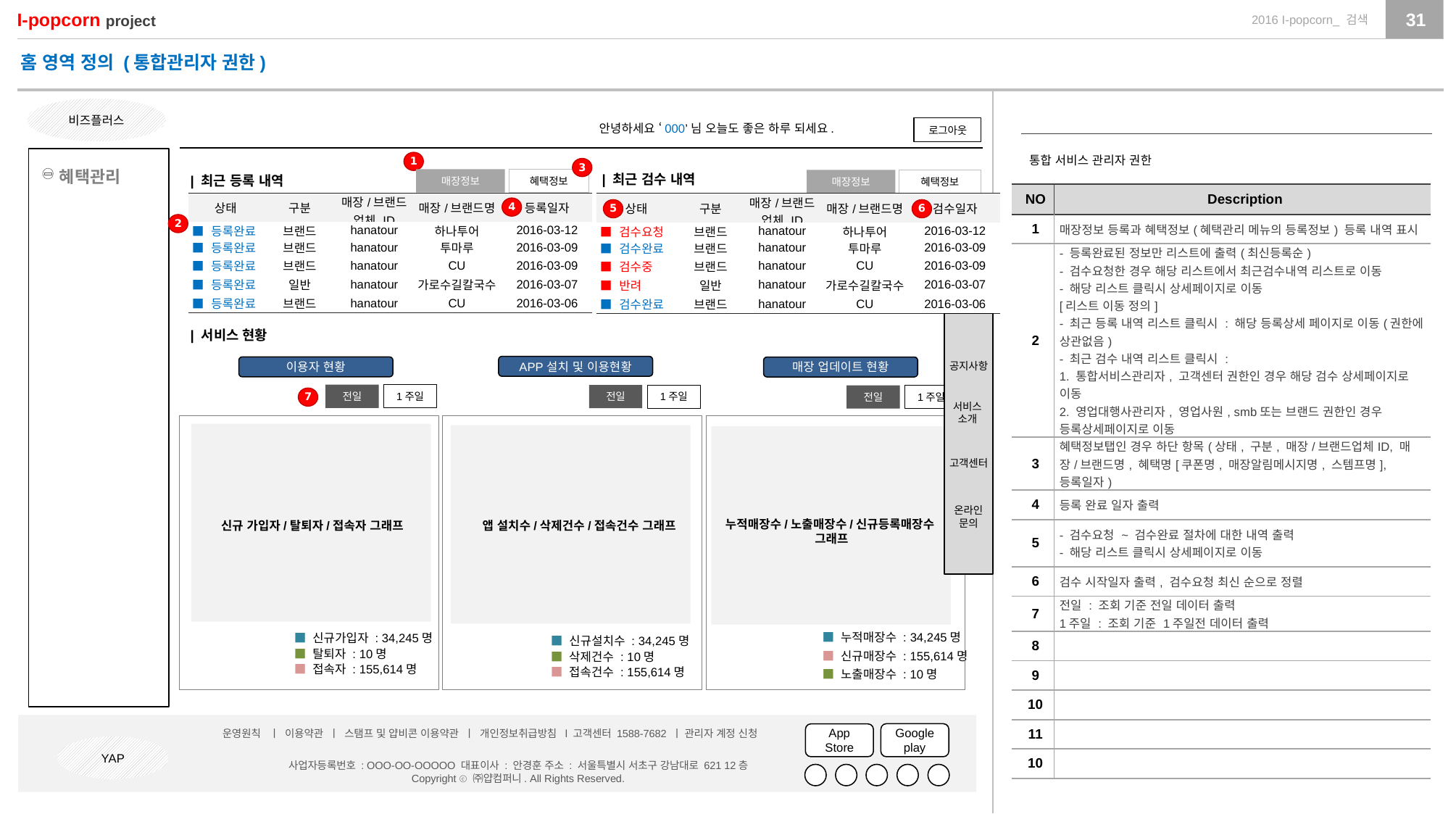

홈 영역 정의 (통합관리자 권한)
비즈플러스
안녕하세요 ‘000’님 오늘도 좋은 하루 되세요.

로그아웃
통합 서비스 관리자 권한

1
3
혜택관리
| 최근 검수 내역
| 최근 등록 내역

혜택정보
매장정보
혜택정보
매장정보
| NO | Description |
| --- | --- |
| 1 | 매장정보 등록과 혜택정보(혜택관리 메뉴의 등록정보) 등록 내역 표시 |
| 2 | - 등록완료된 정보만 리스트에 출력(최신등록순) - 검수요청한 경우 해당 리스트에서 최근검수내역 리스트로 이동 - 해당 리스트 클릭시 상세페이지로 이동 [리스트 이동 정의] - 최근 등록 내역 리스트 클릭시 : 해당 등록상세 페이지로 이동(권한에 상관없음) - 최근 검수 내역 리스트 클릭시 : 1. 통합서비스관리자, 고객센터 권한인 경우 해당 검수 상세페이지로 이동 2. 영업대행사관리자, 영업사원, smb또는 브랜드 권한인 경우 등록상세페이지로 이동 |
| 3 | 혜택정보탭인 경우 하단 항목(상태, 구분, 매장/브랜드업체ID, 매장/브랜드명, 혜택명[쿠폰명, 매장알림메시지명, 스템프명], 등록일자) |
| 4 | 등록 완료 일자 출력 |
| 5 | - 검수요청 ~ 검수완료 절차에 대한 내역 출력 - 해당 리스트 클릭시 상세페이지로 이동 |
| 6 | 검수 시작일자 출력, 검수요청 최신 순으로 정렬 |
| 7 | 전일 : 조회 기준 전일 데이터 출력 1주일 : 조회 기준 1주일전 데이터 출력 |
| 8 |  |
| 9 |  |
| 10 |  |
| 11 |  |
| 10 |  |
| 상태 | 구분 | 매장/브랜드 업체 ID | 매장/브랜드명 | 등록일자 |
| --- | --- | --- | --- | --- |
| ■ 등록완료 | 브랜드 | hanatour | 하나투어 | 2016-03-12 |
| ■ 등록완료 | 브랜드 | hanatour | 투마루 | 2016-03-09 |
| ■ 등록완료 | 브랜드 | hanatour | CU | 2016-03-09 |
| ■ 등록완료 | 일반 | hanatour | 가로수길칼국수 | 2016-03-07 |
| ■ 등록완료 | 브랜드 | hanatour | CU | 2016-03-06 |
| 상태 | 구분 | 매장/브랜드 업체 ID | 매장/브랜드명 | 검수일자 |
| --- | --- | --- | --- | --- |
| ■ 검수요청 | 브랜드 | hanatour | 하나투어 | 2016-03-12 |
| ■ 검수완료 | 브랜드 | hanatour | 투마루 | 2016-03-09 |
| ■ 검수중 | 브랜드 | hanatour | CU | 2016-03-09 |
| ■ 반려 | 일반 | hanatour | 가로수길칼국수 | 2016-03-07 |
| ■ 검수완료 | 브랜드 | hanatour | CU | 2016-03-06 |
4
5
6
2

공지사항
서비스
소개
고객센터
온라인
문의
| 서비스 현황
APP설치 및 이용현황
이용자 현황
매장 업데이트 현황
1주일
전일
1주일
전일
1주일
전일
7

누적매장수/노출매장수/신규등록매장수
그래프
앱 설치수/삭제건수/접속건수 그래프
신규 가입자/탈퇴자/접속자 그래프
■ 누적매장수 : 34,245명
■ 신규가입자 : 34,245명
■ 신규설치수 : 34,245명
■ 탈퇴자 : 10명
■ 신규매장수 : 155,614명
■ 삭제건수 : 10명
■ 접속자 : 155,614명
■ 접속건수 : 155,614명
■ 노출매장수 : 10명

운영원칙   ㅣ  이용약관  ㅣ  스탬프 및 얍비콘 이용약관  ㅣ  개인정보취급방침  l 고객센터 1588-7682 ㅣ 관리자 계정 신청
Google play
App Store
YAP
사업자등록번호 : OOO-OO-OOOOO 대표이사 : 안경훈 주소 : 서울특별시 서초구 강남대로 621 12층
Copyright ⓒ ㈜얍컴퍼니. All Rights Reserved.